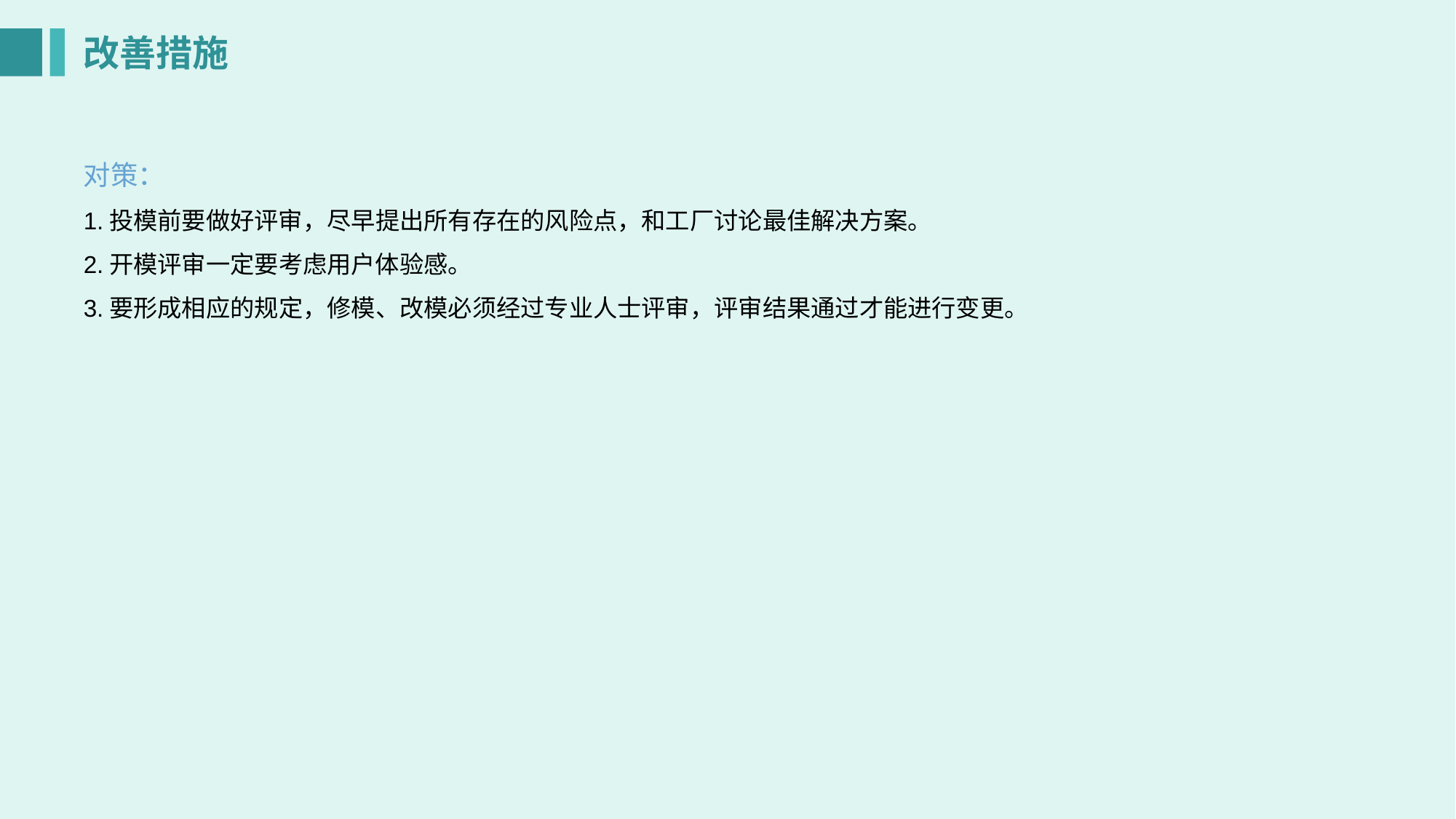

改善措施

对策：
1.投模前要做好评审，尽早提出所有存在的风险点，和工厂讨论最佳解决方案。
2.开模评审一定要考虑用户体验感。
3.要形成相应的规定，修模、改模必须经过专业人士评审，评审结果通过才能进行变更。